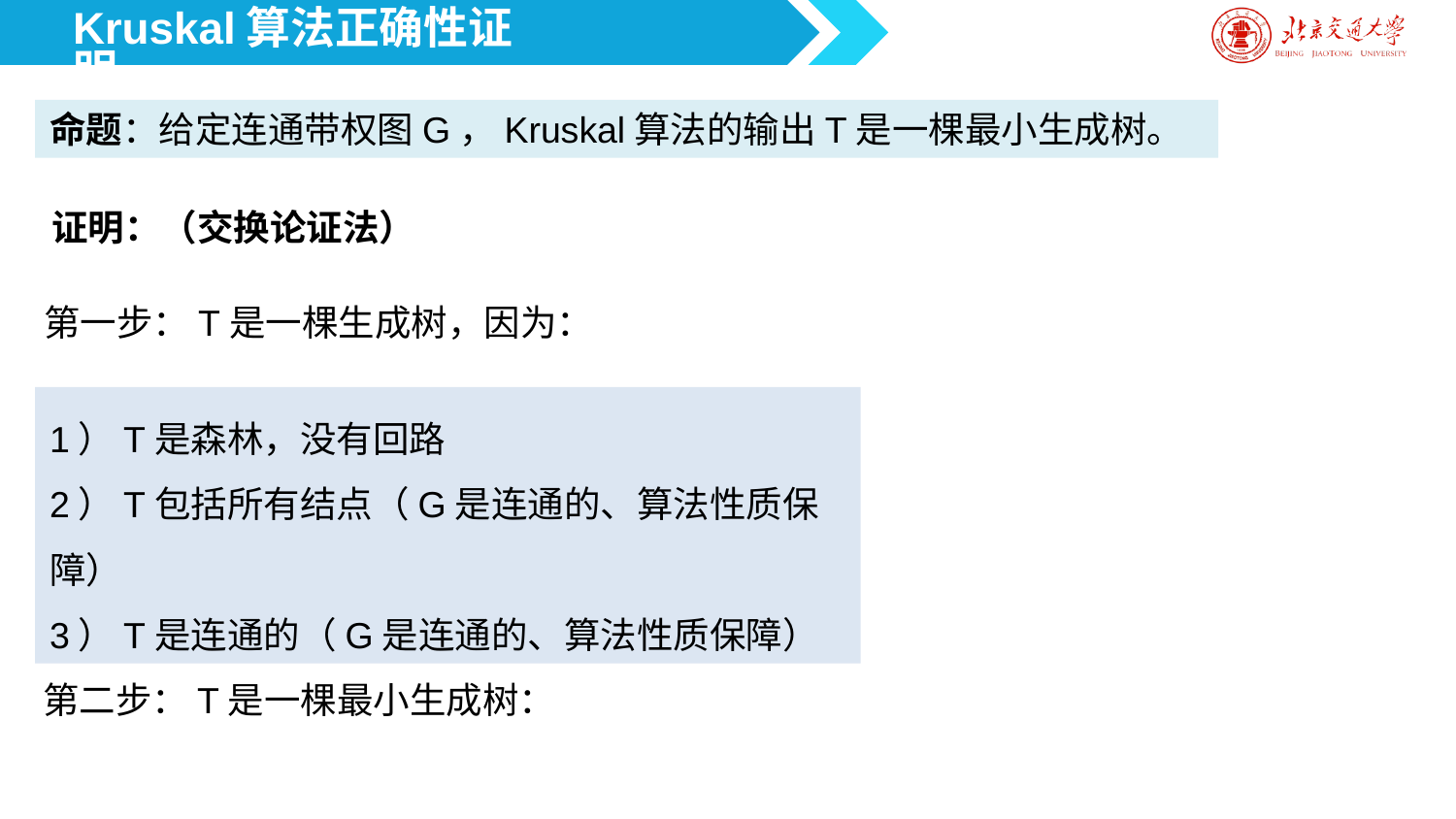

Kruskal算法正确性证明
命题：给定连通带权图G，Kruskal算法的输出T是一棵最小生成树。
证明：（交换论证法）
第一步：T是一棵生成树，因为：
1）T是森林，没有回路
2）T包括所有结点（G是连通的、算法性质保障）
3）T是连通的（G是连通的、算法性质保障）
第二步：T是一棵最小生成树：